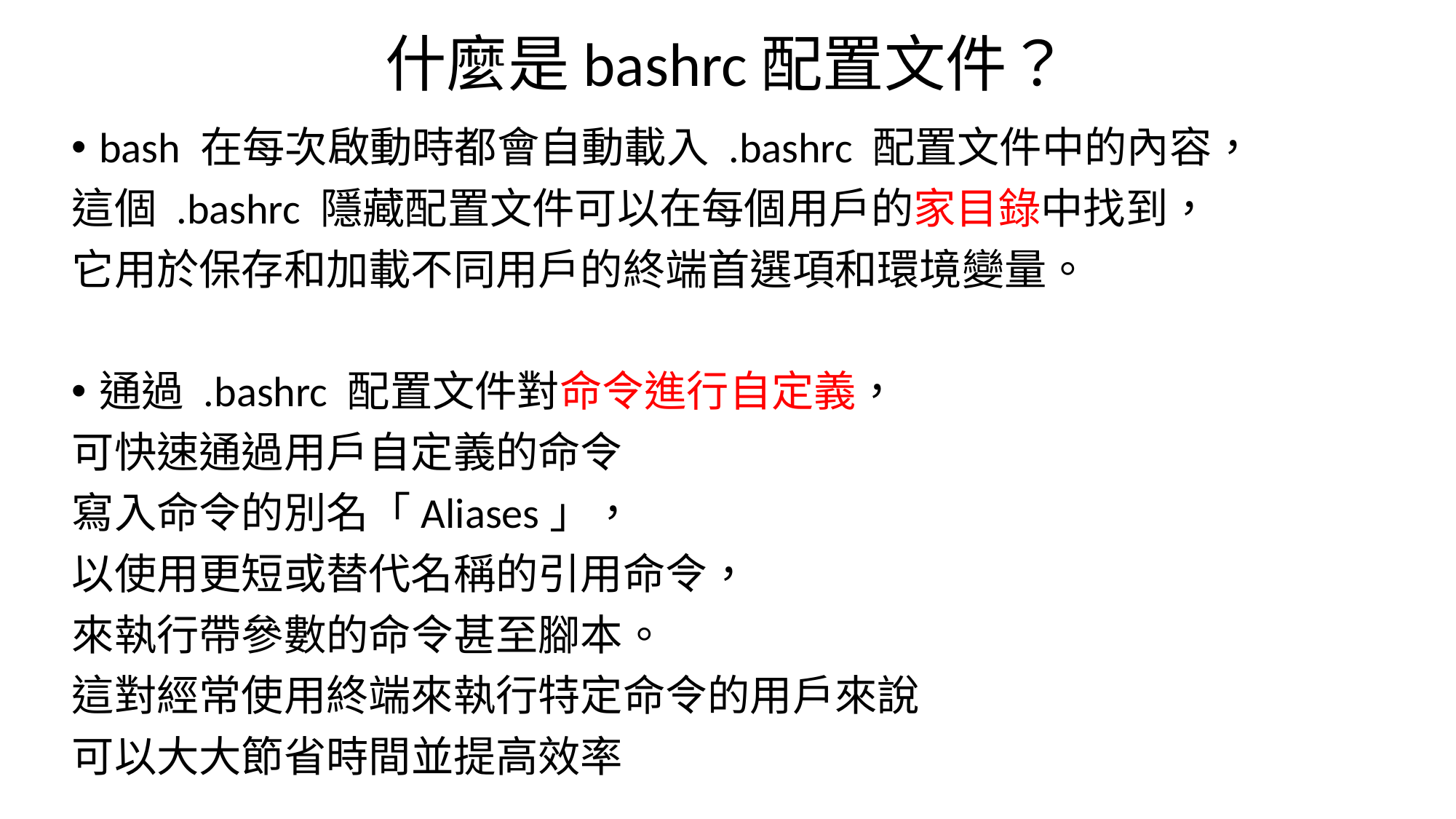

# 什麼是bashrc配置文件？
bash 在每次啟動時都會自動載入 .bashrc 配置文件中的內容，
這個 .bashrc 隱藏配置文件可以在每個用戶的家目錄中找到，
它用於保存和加載不同用戶的終端首選項和環境變量。

通過 .bashrc 配置文件對命令進行自定義，
可快速通過用戶自定義的命令
寫入命令的別名「Aliases」，
以使用更短或替代名稱的引用命令，
來執行帶參數的命令甚至腳本。
這對經常使用終端來執行特定命令的用戶來說
可以大大節省時間並提高效率